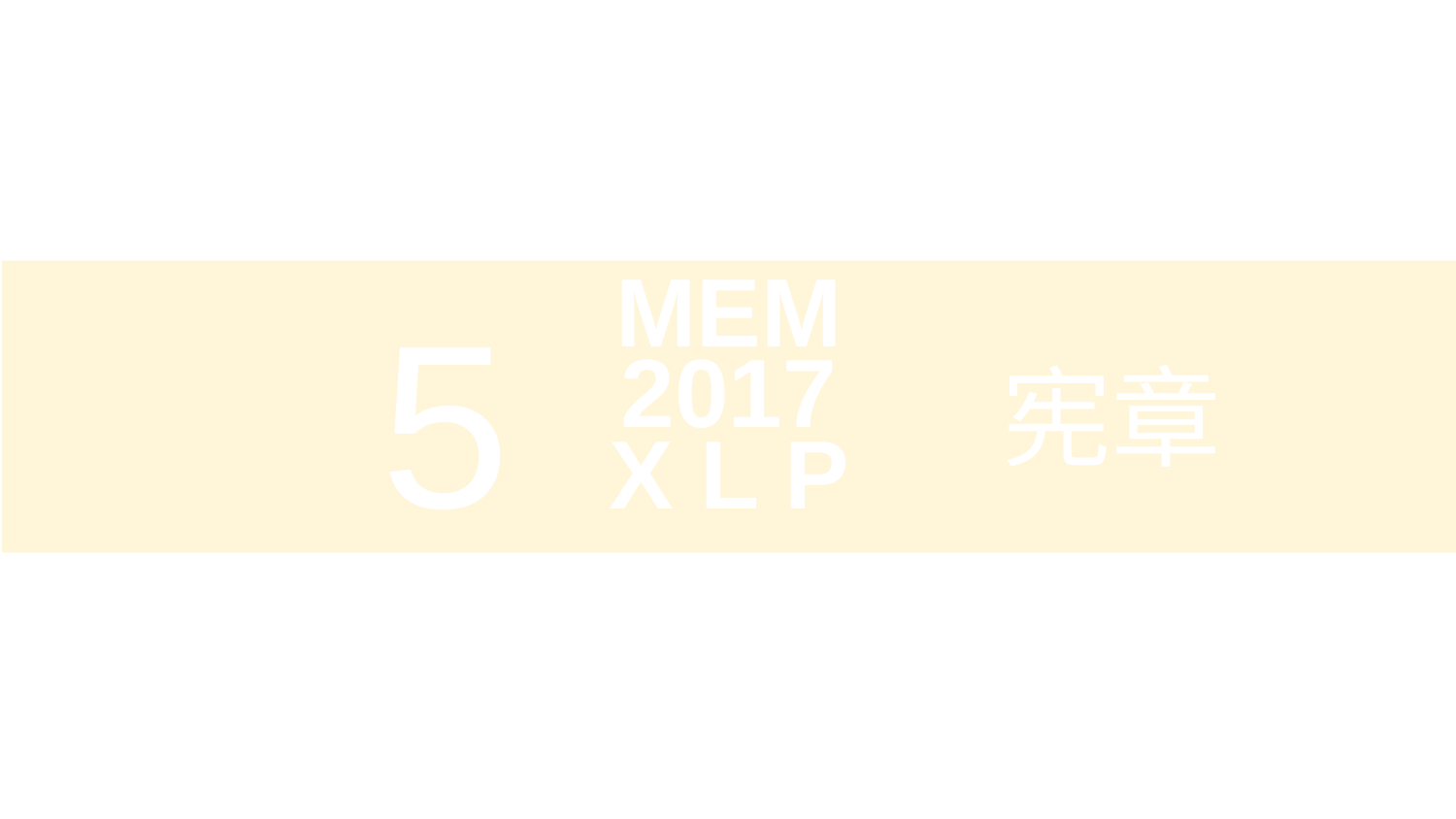

2017年9月 作业参考案例
MEM
2017
X L P
5
宪章